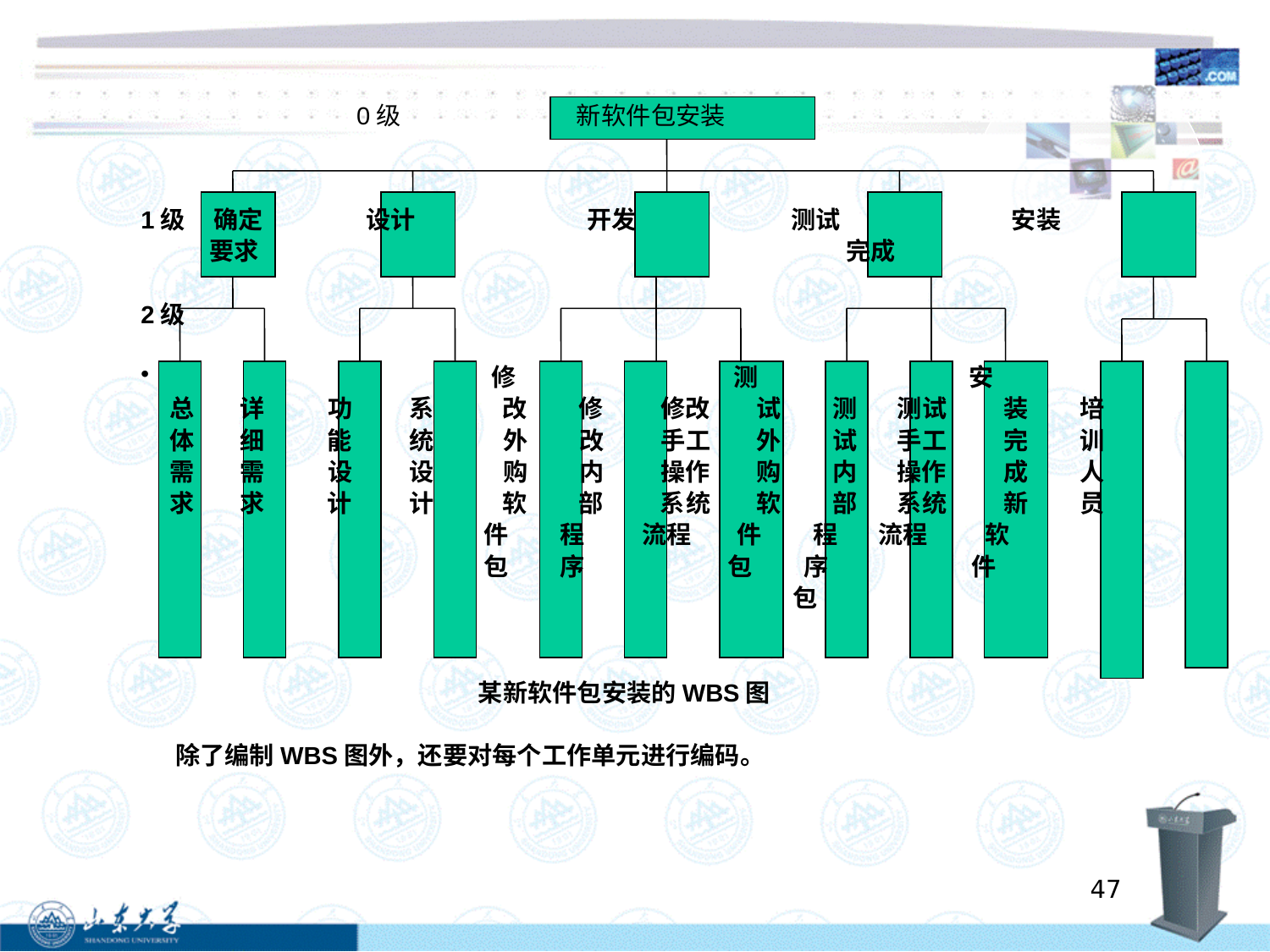

# 0级                                新软件包安装

1级     确定                  设计                              开发                           测试                              安装
           要求                                                                                                       完成

2级

                                                    修                                      测                                     安
    总        详           功          系            改         修          修改        试         测       测试          装         培
    体        细           能          统            外         改          手工        外         试       手工          完         训
    需        需           设          设            购         内          操作        购         内       操作          成         人
    求        求           计          计            软         部          系统        软         部       系统          新         员
                                                           件         程          流程        件         程       流程          软
                                                           包         序                         包         序                         件
                                                                                                                 包

                                                          某新软件包安装的WBS图

     除了编制WBS图外，还要对每个工作单元进行编码。

47